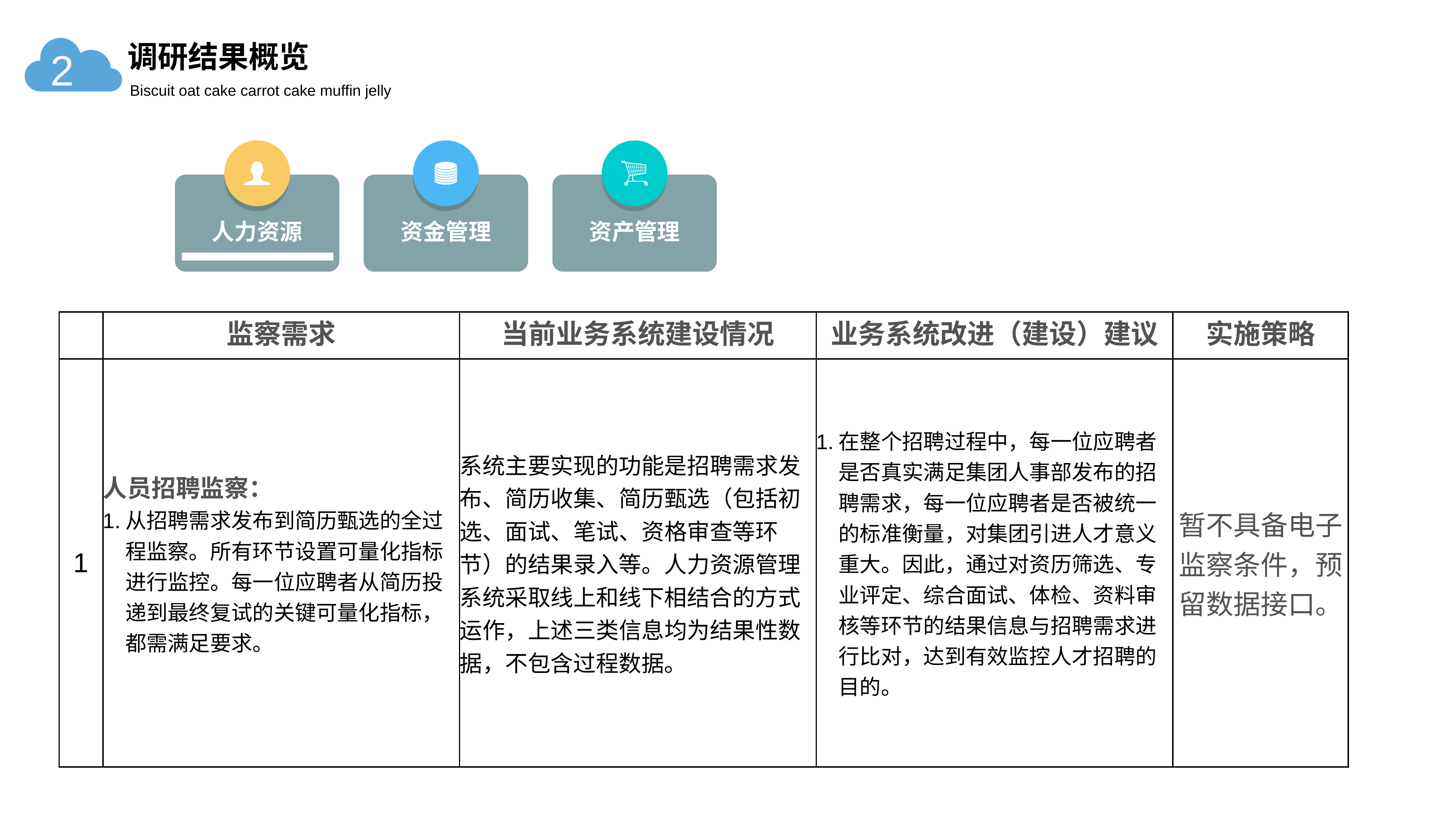

调研结果概览
2

Biscuit oat cake carrot cake muffin jelly

人力资源

资金管理

资产管理

|  | 监察需求 | 当前业务系统建设情况 | 业务系统改进（建设）建议 | 实施策略 |
| --- | --- | --- | --- | --- |
| 1 | 人员招聘监察： 从招聘需求发布到简历甄选的全过程监察。所有环节设置可量化指标进行监控。每一位应聘者从简历投递到最终复试的关键可量化指标，都需满足要求。 | 系统主要实现的功能是招聘需求发布、简历收集、简历甄选（包括初选、面试、笔试、资格审查等环节）的结果录入等。人力资源管理系统采取线上和线下相结合的方式运作，上述三类信息均为结果性数据，不包含过程数据。 | 在整个招聘过程中，每一位应聘者是否真实满足集团人事部发布的招聘需求，每一位应聘者是否被统一的标准衡量，对集团引进人才意义重大。因此，通过对资历筛选、专业评定、综合面试、体检、资料审核等环节的结果信息与招聘需求进行比对，达到有效监控人才招聘的目的。 | 暂不具备电子监察条件，预留数据接口。 |
15